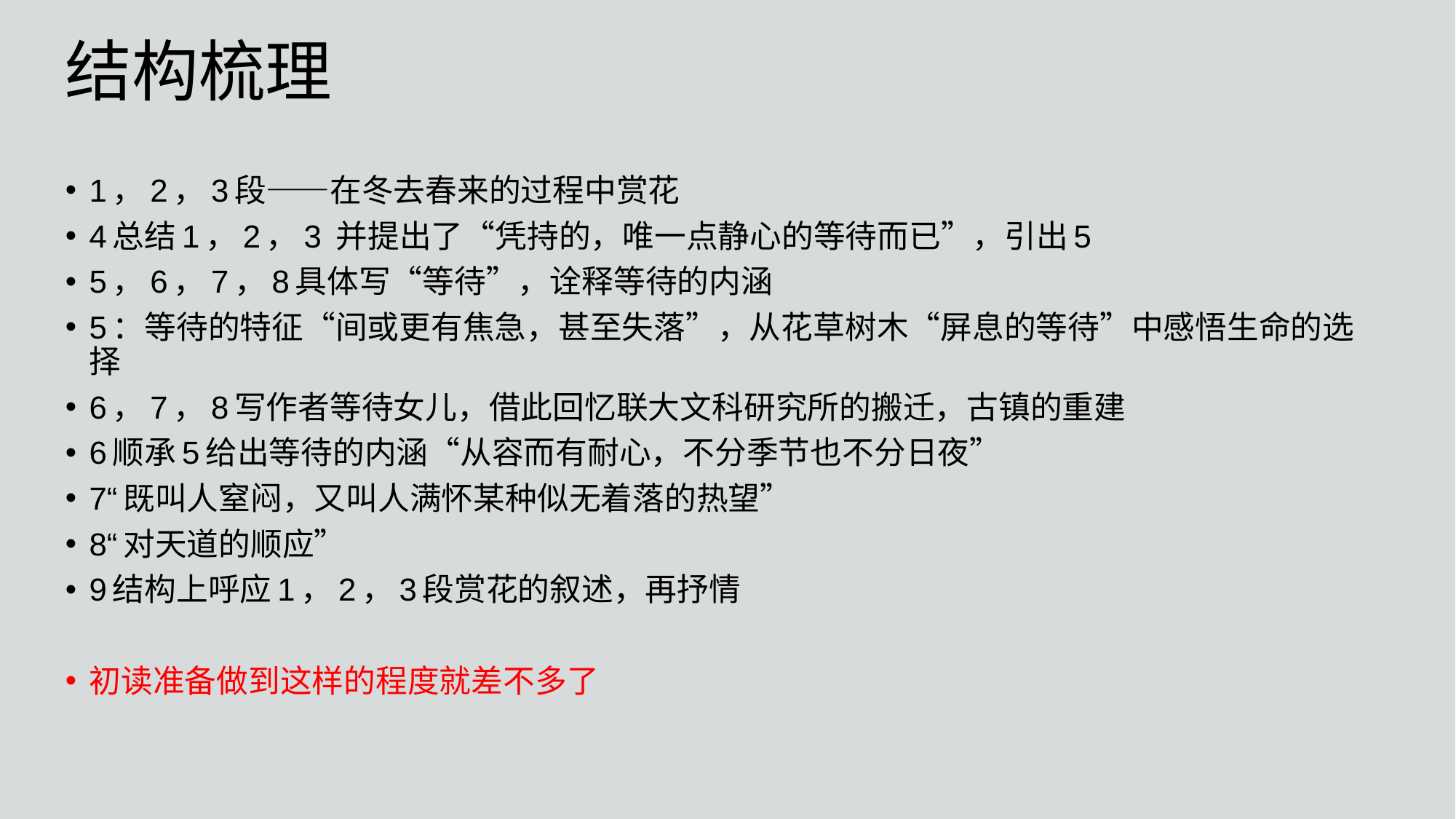

结构梳理
1，2，3段——在冬去春来的过程中赏花
4总结1，2，3 并提出了“凭持的，唯一点静心的等待而已”，引出5
5，6，7，8具体写“等待”，诠释等待的内涵
5：等待的特征“间或更有焦急，甚至失落”，从花草树木“屏息的等待”中感悟生命的选择
6，7，8写作者等待女儿，借此回忆联大文科研究所的搬迁，古镇的重建
6顺承5给出等待的内涵“从容而有耐心，不分季节也不分日夜”
7“既叫人窒闷，又叫人满怀某种似无着落的热望”
8“对天道的顺应”
9结构上呼应1，2，3段赏花的叙述，再抒情

初读准备做到这样的程度就差不多了